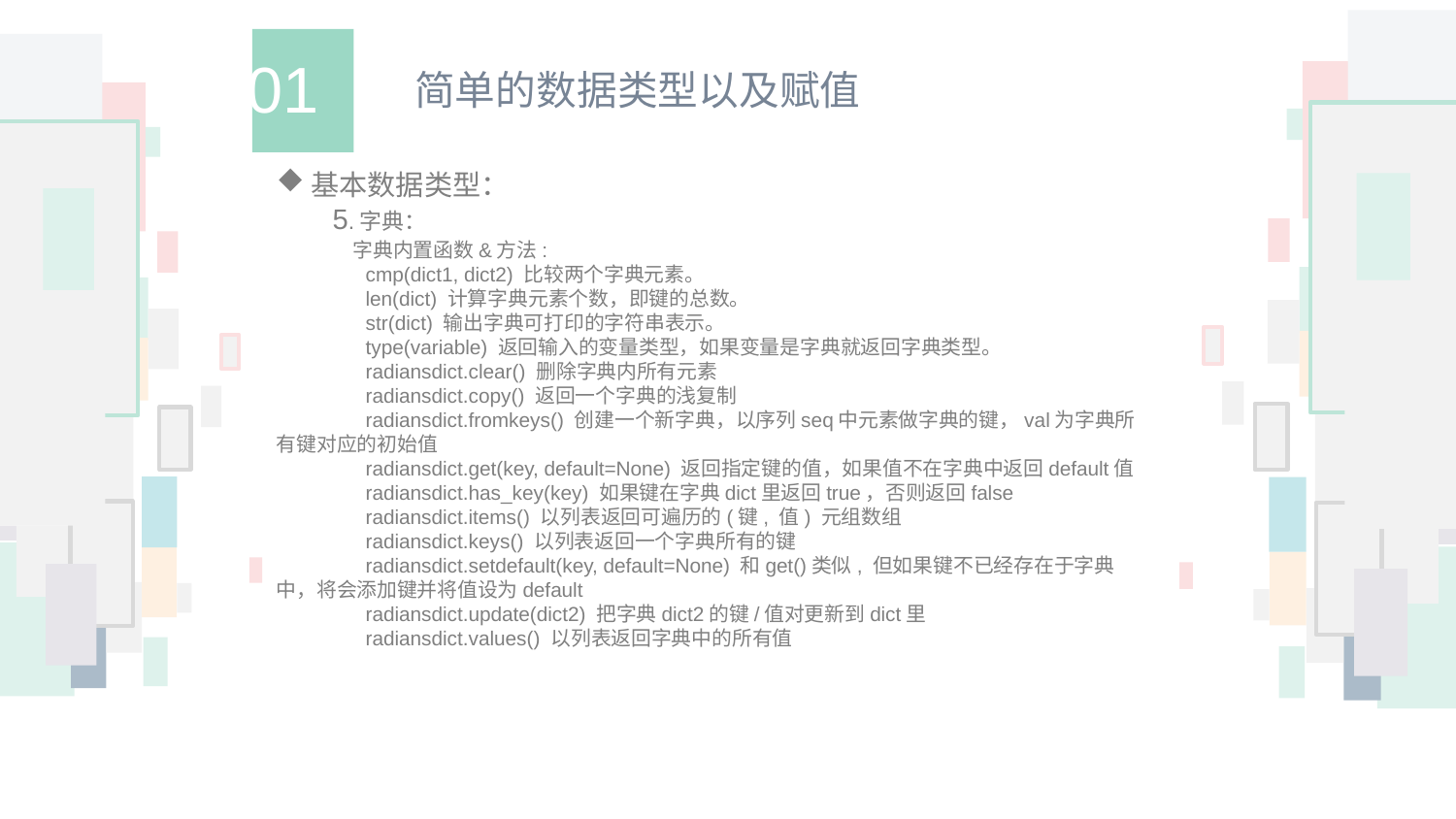

01
简单的数据类型以及赋值

基本数据类型：
       5.字典：
              字典内置函数&方法:
                cmp(dict1, dict2) 比较两个字典元素。
                len(dict) 计算字典元素个数，即键的总数。
                str(dict) 输出字典可打印的字符串表示。
                type(variable) 返回输入的变量类型，如果变量是字典就返回字典类型。
                radiansdict.clear() 删除字典内所有元素
                radiansdict.copy() 返回一个字典的浅复制
                radiansdict.fromkeys() 创建一个新字典，以序列seq中元素做字典的键，val为字典所有键对应的初始值
                radiansdict.get(key, default=None) 返回指定键的值，如果值不在字典中返回default值
                radiansdict.has_key(key) 如果键在字典dict里返回true，否则返回false
                radiansdict.items() 以列表返回可遍历的(键, 值) 元组数组
                radiansdict.keys() 以列表返回一个字典所有的键
                radiansdict.setdefault(key, default=None) 和get()类似, 但如果键不已经存在于字典中，将会添加键并将值设为default
                radiansdict.update(dict2) 把字典dict2的键/值对更新到dict里
                radiansdict.values() 以列表返回字典中的所有值